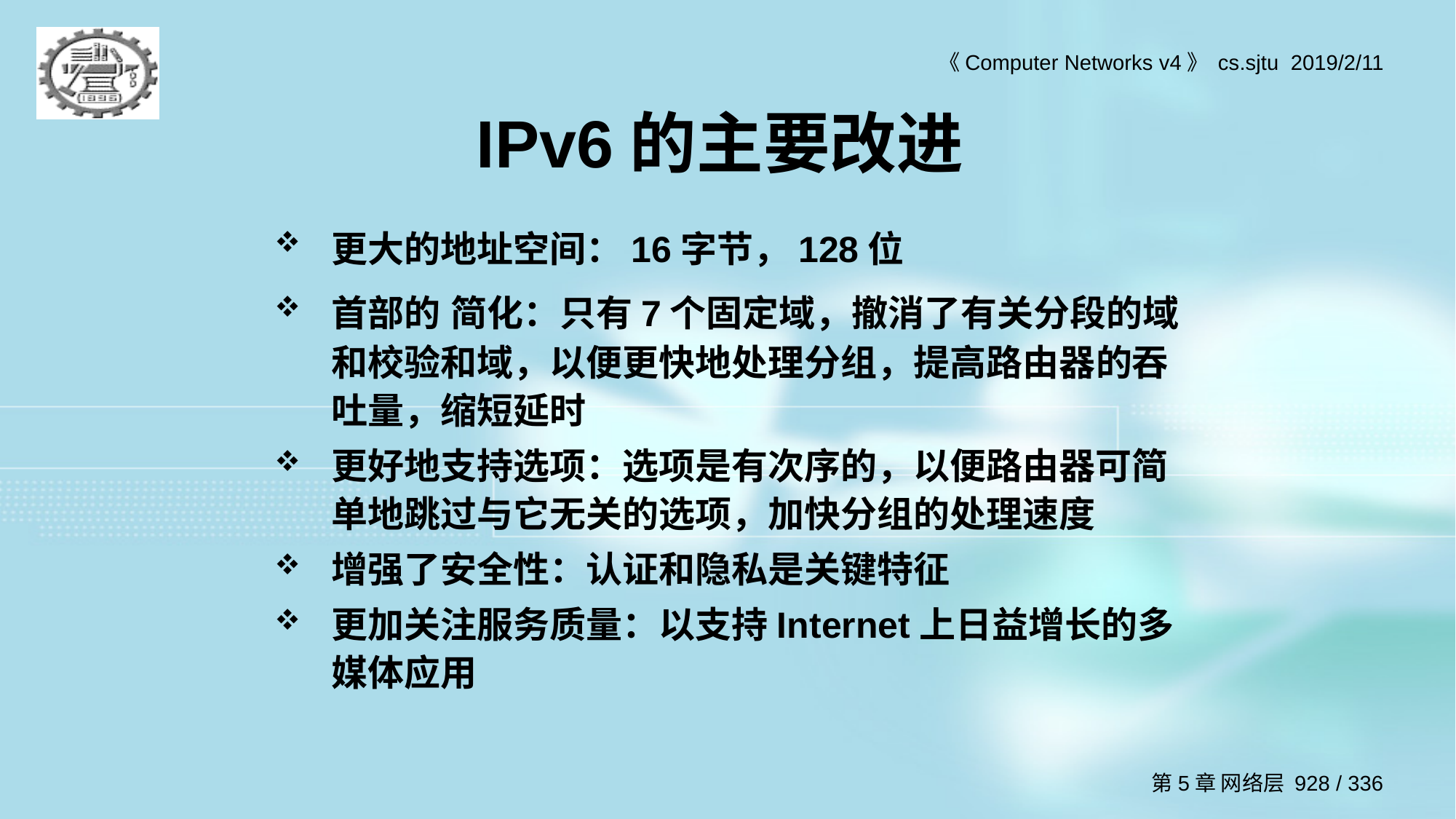

# IPv6的主要改进
更大的地址空间：16字节，128位
首部的 简化：只有7个固定域，撤消了有关分段的域和校验和域，以便更快地处理分组，提高路由器的吞吐量，缩短延时
更好地支持选项：选项是有次序的，以便路由器可简单地跳过与它无关的选项，加快分组的处理速度
增强了安全性：认证和隐私是关键特征
更加关注服务质量：以支持Internet上日益增长的多媒体应用